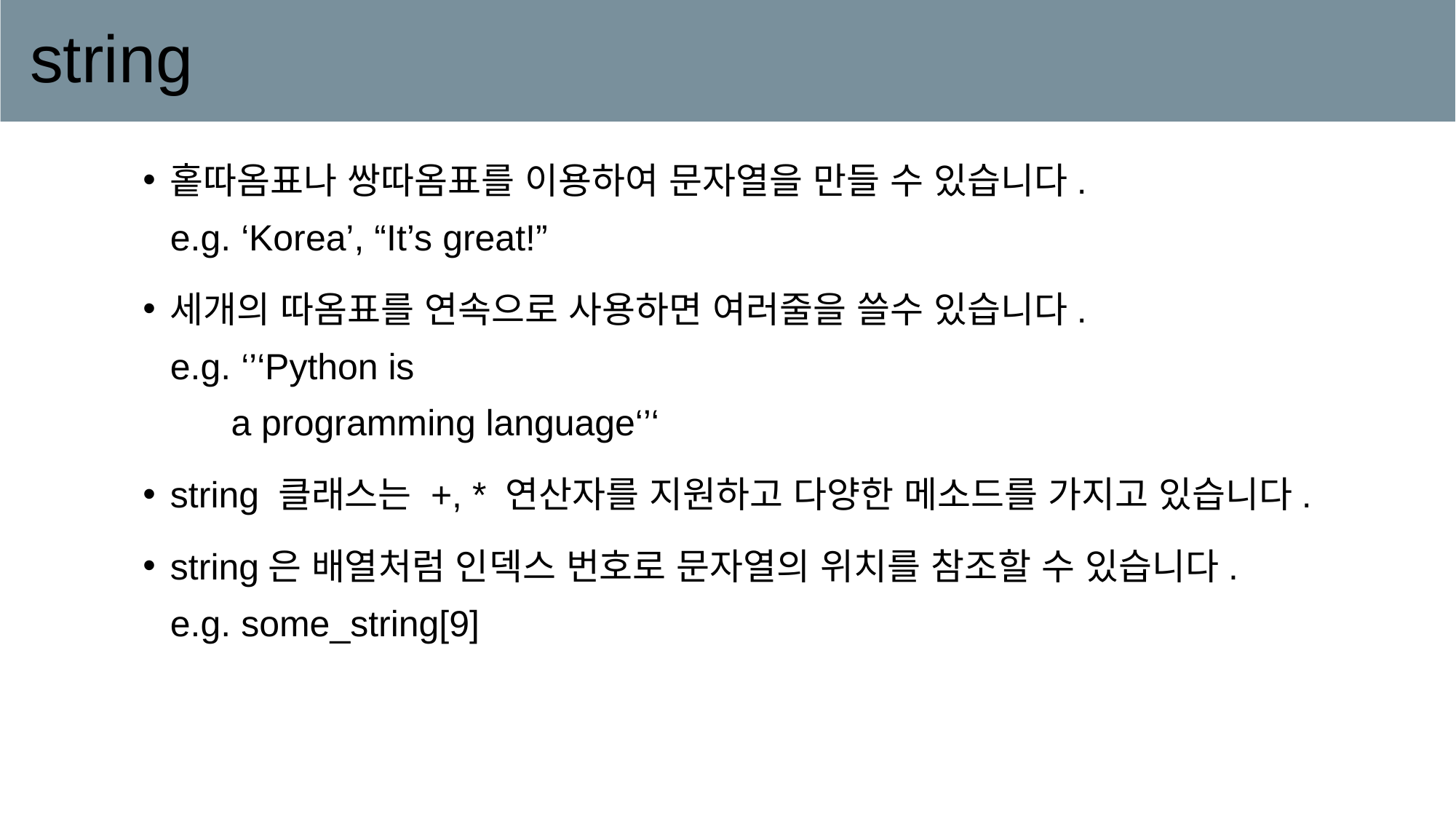

# string
홑따옴표나 쌍따옴표를 이용하여 문자열을 만들 수 있습니다.
e.g. ‘Korea’, “It’s great!”
세개의 따옴표를 연속으로 사용하면 여러줄을 쓸수 있습니다.
e.g. ‘’‘Python is
      a programming language‘’‘
string 클래스는 +, * 연산자를 지원하고 다양한 메소드를 가지고 있습니다.
string은 배열처럼 인덱스 번호로 문자열의 위치를 참조할 수 있습니다.
e.g. some_string[9]